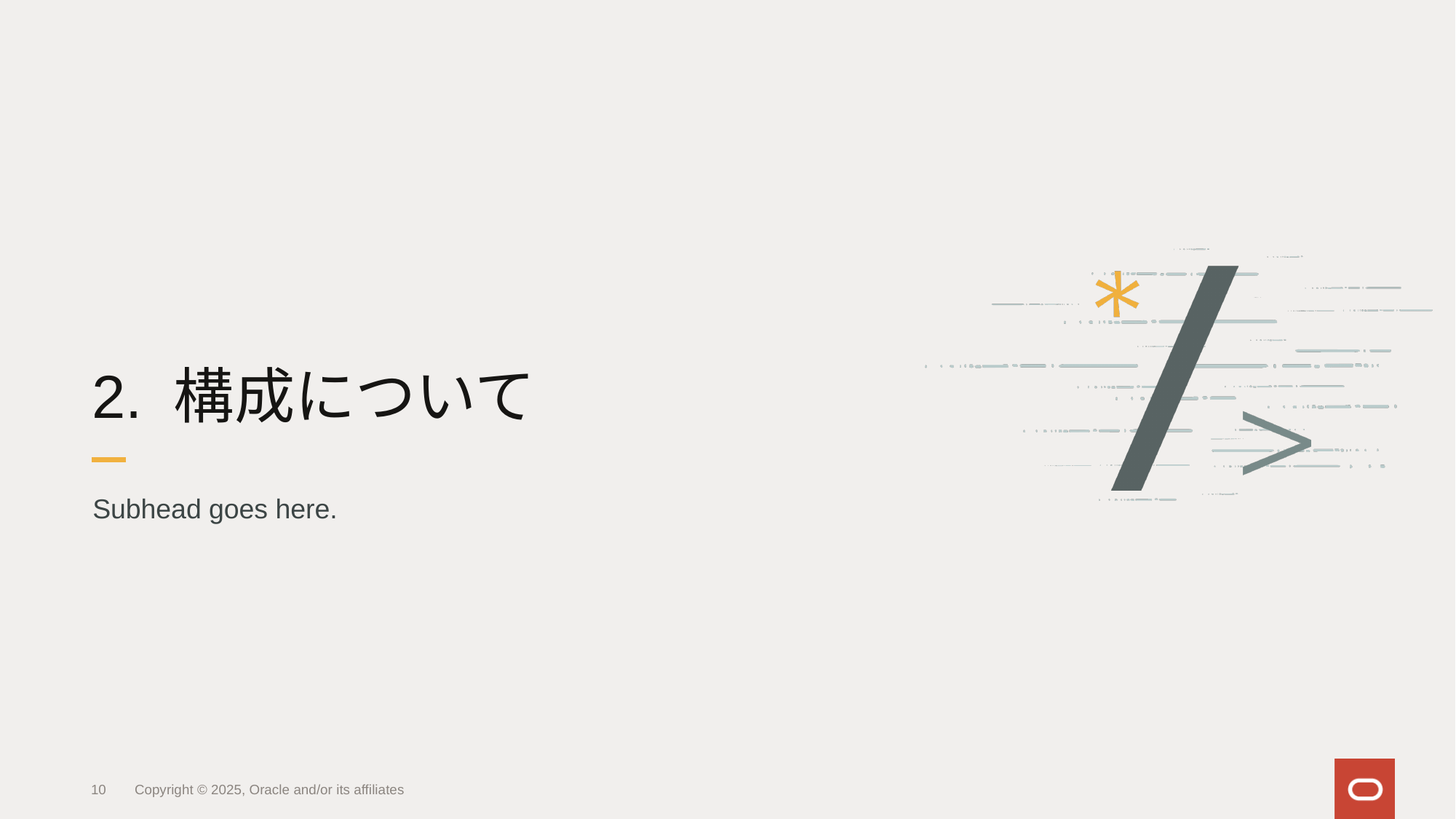

# 2. 構成について
Subhead goes here.
10
Copyright © 2025, Oracle and/or its affiliates